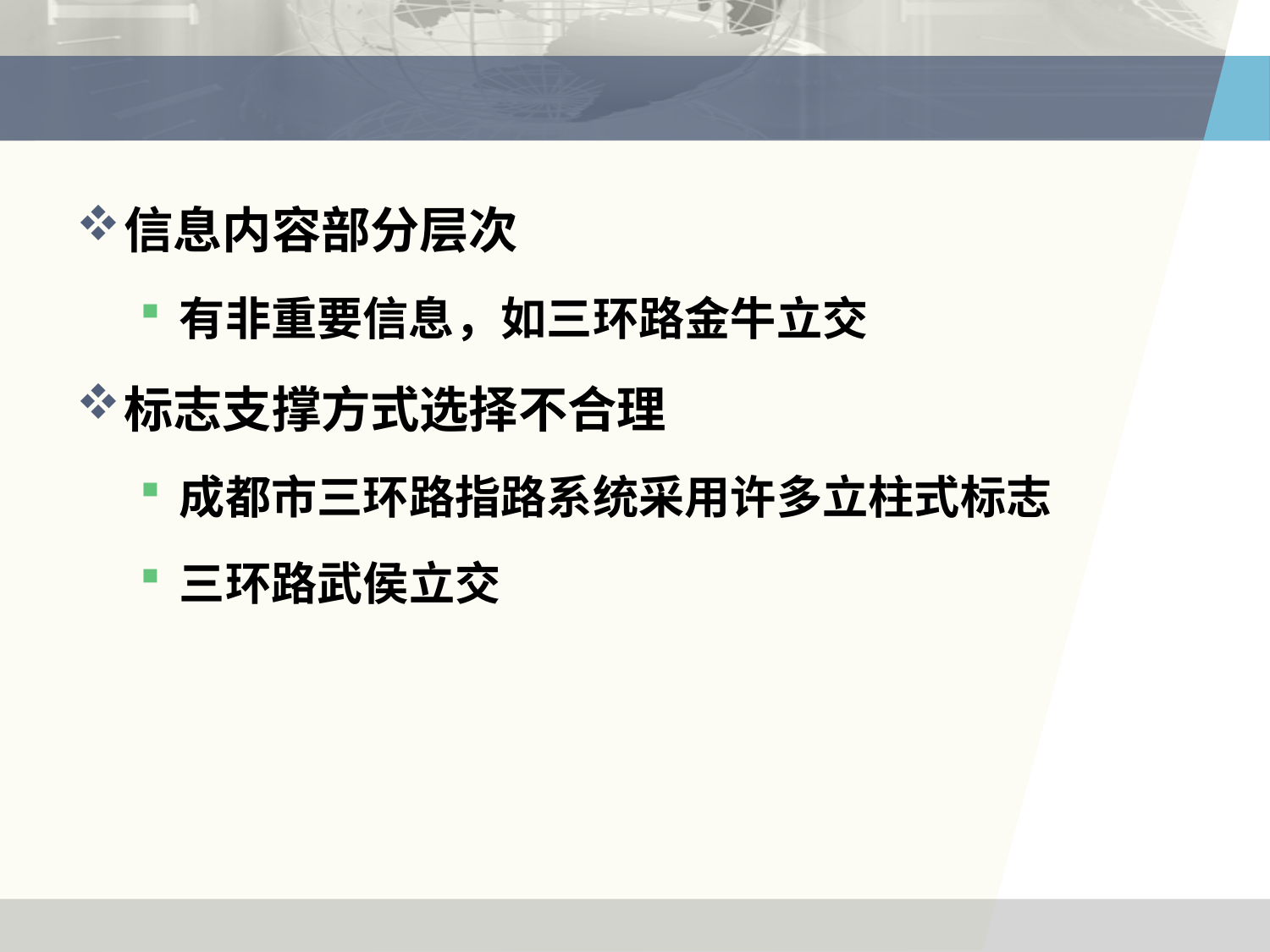

#
信息内容部分层次
有非重要信息，如三环路金牛立交
标志支撑方式选择不合理
成都市三环路指路系统采用许多立柱式标志
三环路武侯立交